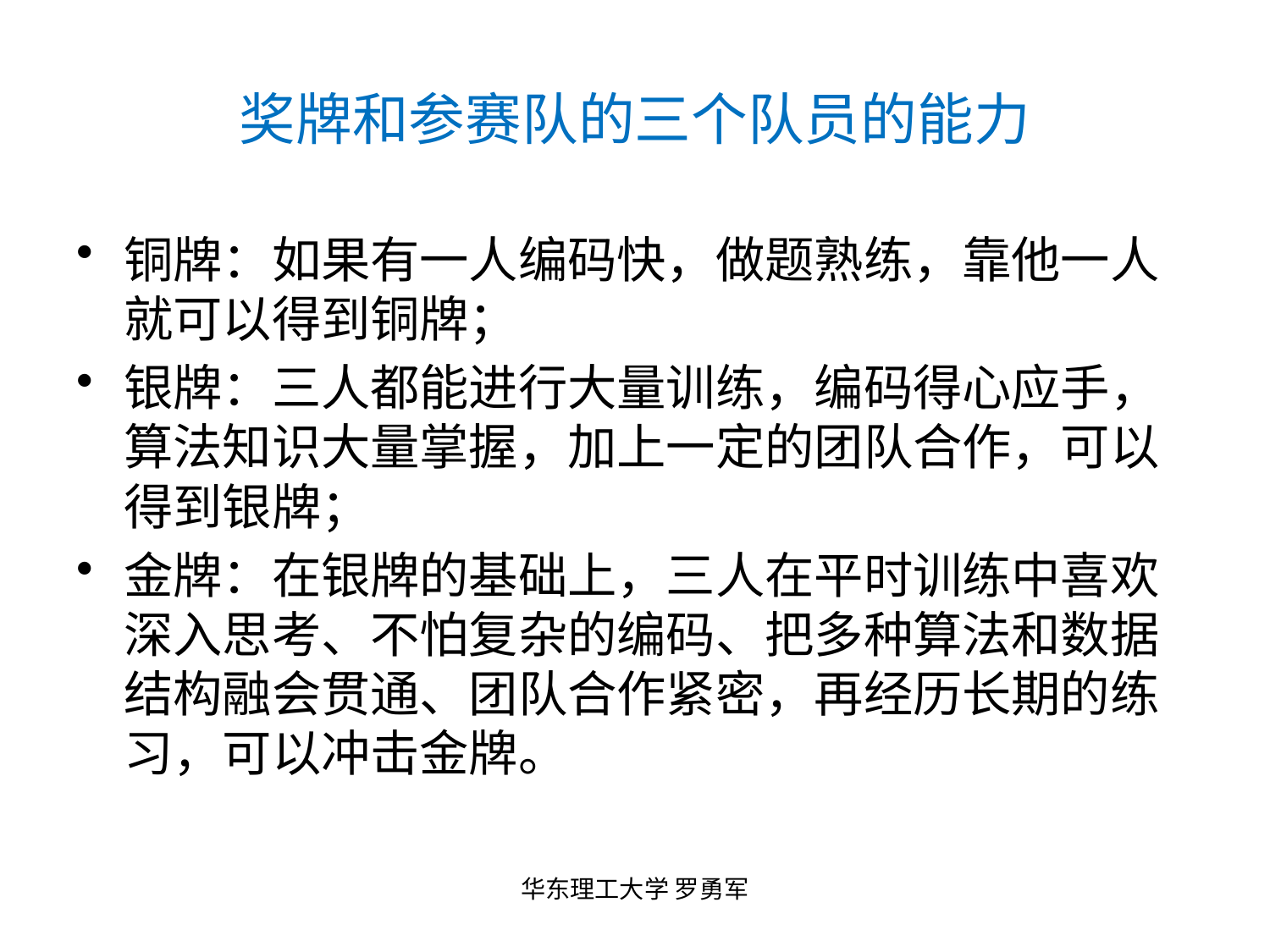

# 奖牌和参赛队的三个队员的能力
铜牌：如果有一人编码快，做题熟练，靠他一人就可以得到铜牌；
银牌：三人都能进行大量训练，编码得心应手，算法知识大量掌握，加上一定的团队合作，可以得到银牌；
金牌：在银牌的基础上，三人在平时训练中喜欢深入思考、不怕复杂的编码、把多种算法和数据结构融会贯通、团队合作紧密，再经历长期的练习，可以冲击金牌。

华东理工大学 罗勇军